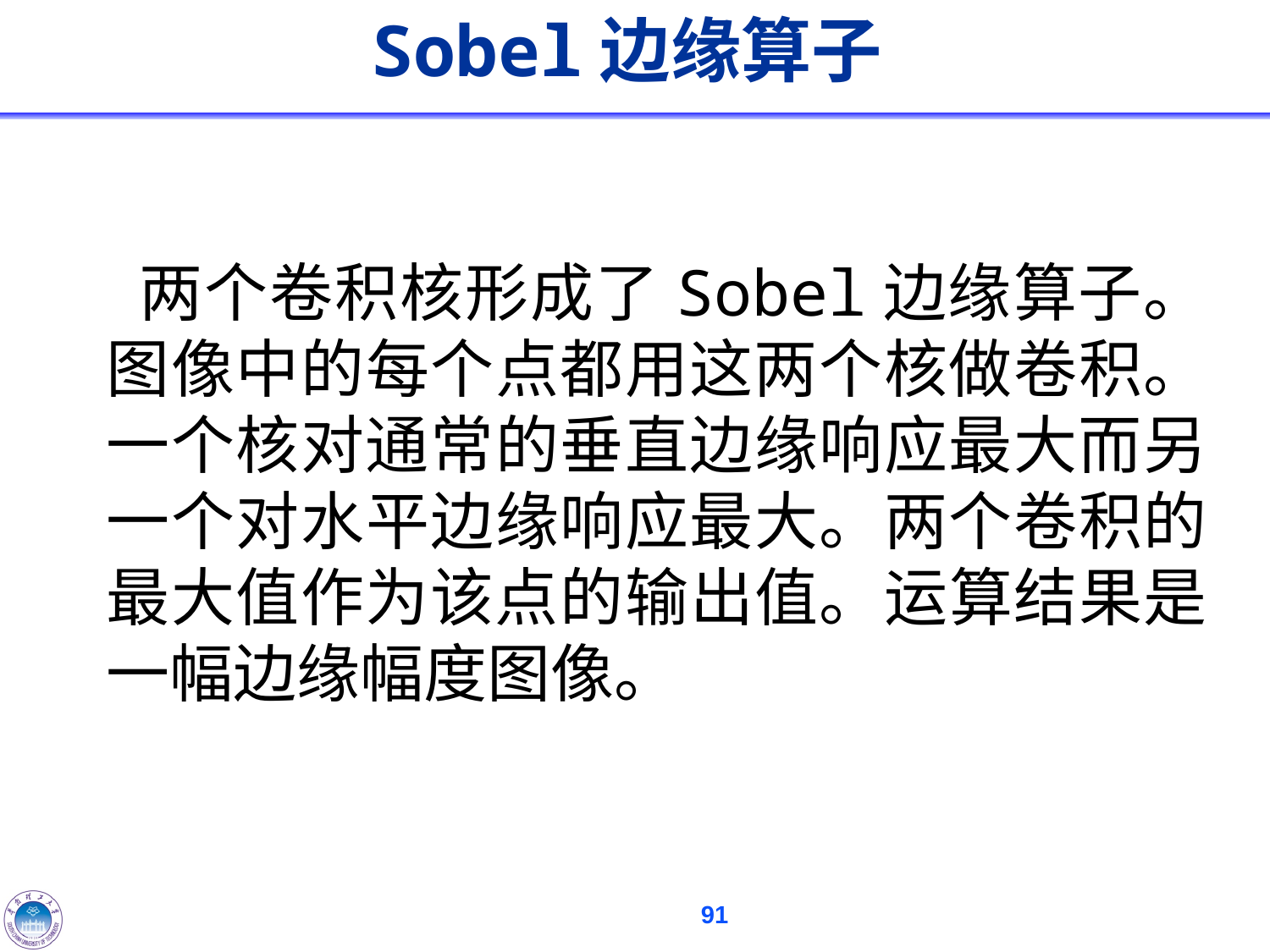

# Sobel边缘算子

   两个卷积核形成了Sobel边缘算子。图像中的每个点都用这两个核做卷积。一个核对通常的垂直边缘响应最大而另一个对水平边缘响应最大。两个卷积的最大值作为该点的输出值。运算结果是一幅边缘幅度图像。